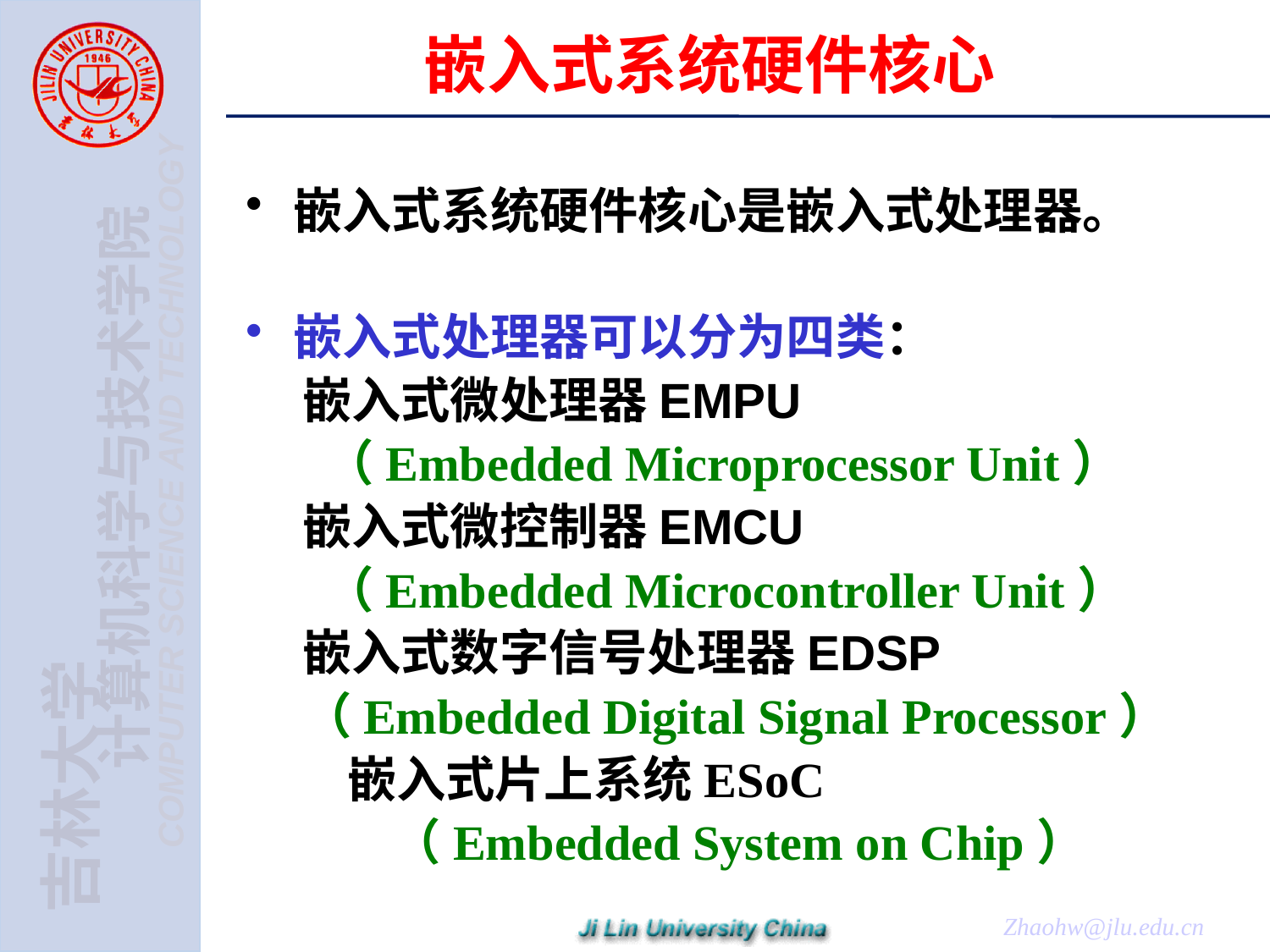

# 嵌入式系统硬件核心
嵌入式系统硬件核心是嵌入式处理器。

嵌入式处理器可以分为四类：
    嵌入式微处理器EMPU
      （Embedded Microprocessor Unit）
    嵌入式微控制器EMCU
      （Embedded Microcontroller Unit）
    嵌入式数字信号处理器EDSP
    （Embedded Digital Signal Processor）
        嵌入式片上系统ESoC
            （Embedded System on Chip）